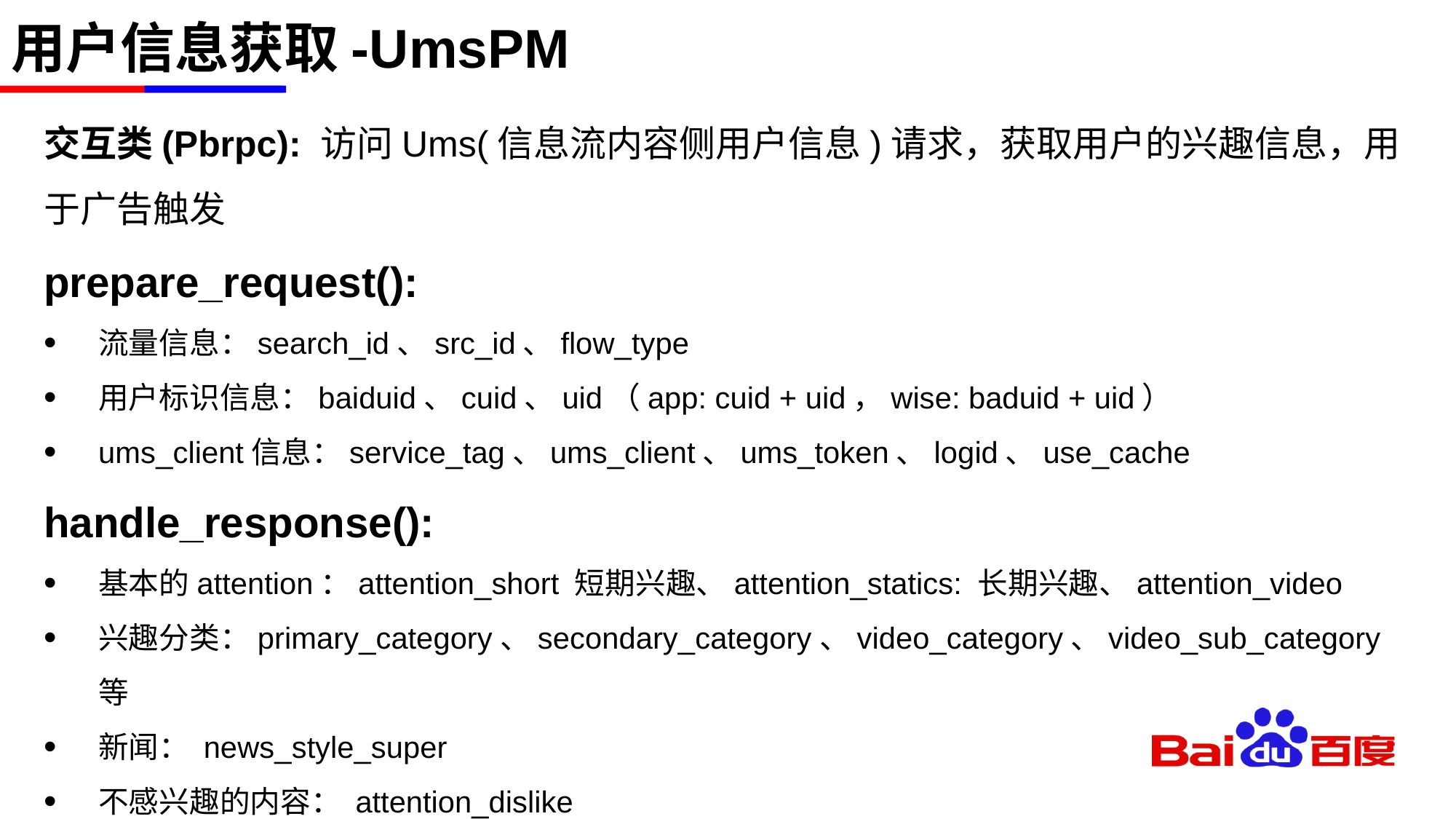

# 用户信息获取-UmsPM
交互类(Pbrpc): 访问Ums(信息流内容侧用户信息)请求，获取用户的兴趣信息，用于广告触发
prepare_request():
流量信息：search_id、src_id、flow_type
用户标识信息：baiduid、cuid、uid（app: cuid + uid，wise: baduid + uid）
ums_client信息：service_tag、ums_client、ums_token、logid、use_cache
handle_response():
基本的attention：attention_short 短期兴趣、attention_statics: 长期兴趣、attention_video
兴趣分类：primary_category、secondary_category、video_category、video_sub_category等
新闻： news_style_super
不感兴趣的内容： attention_dislike